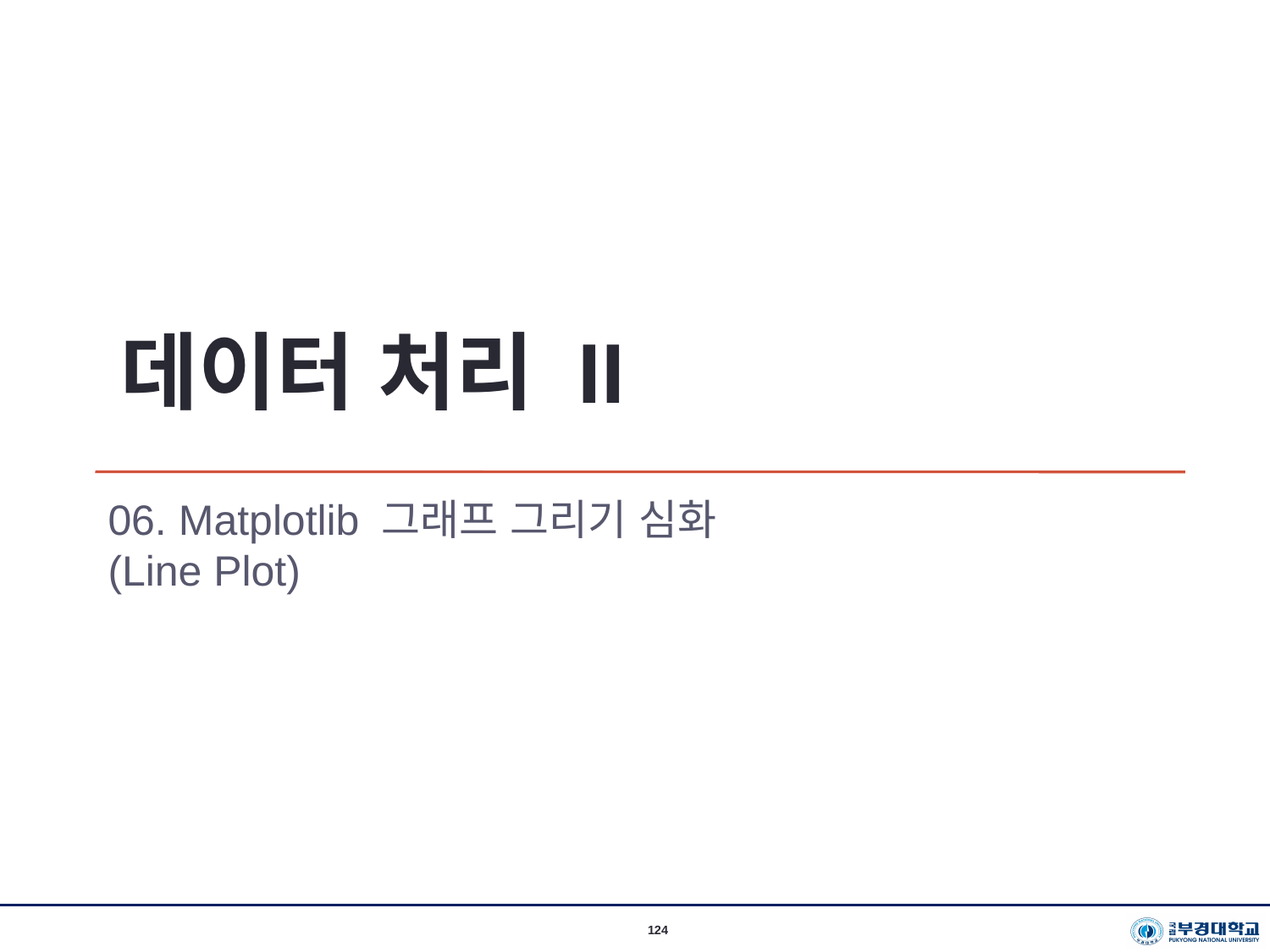

데이터 처리 II
06. Matplotlib 그래프 그리기 심화
(Line Plot)